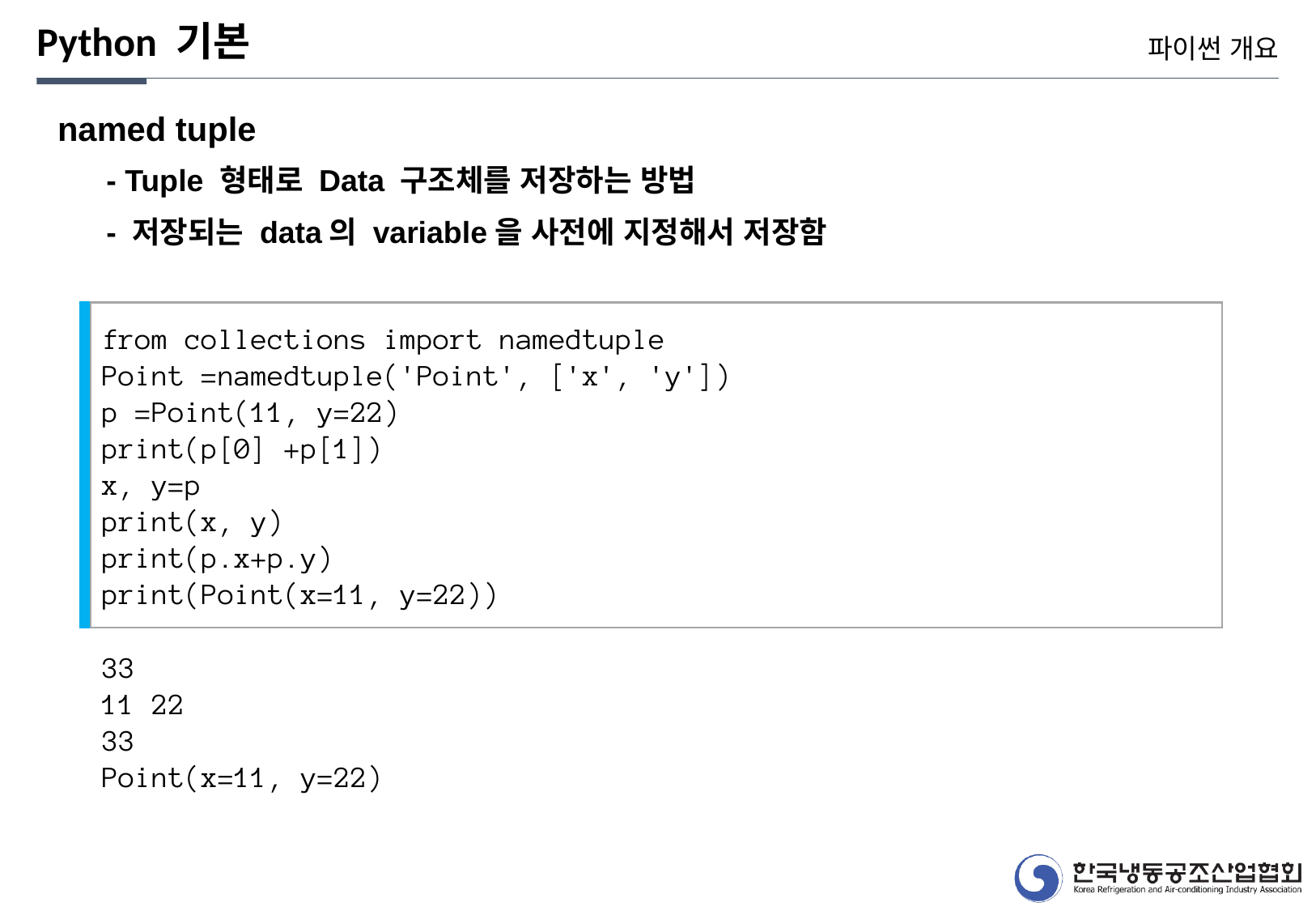

Python 기본
파이썬 개요
named tuple
- Tuple 형태로 Data 구조체를 저장하는 방법
- 저장되는 data의 variable을 사전에 지정해서 저장함

from collections import namedtuple
Point =namedtuple('Point', ['x', 'y'])
p =Point(11, y=22)
print(p[0] +p[1])
x, y=p
print(x, y)
print(p.x+p.y)
print(Point(x=11, y=22))
33
11 22
33
Point(x=11, y=22)